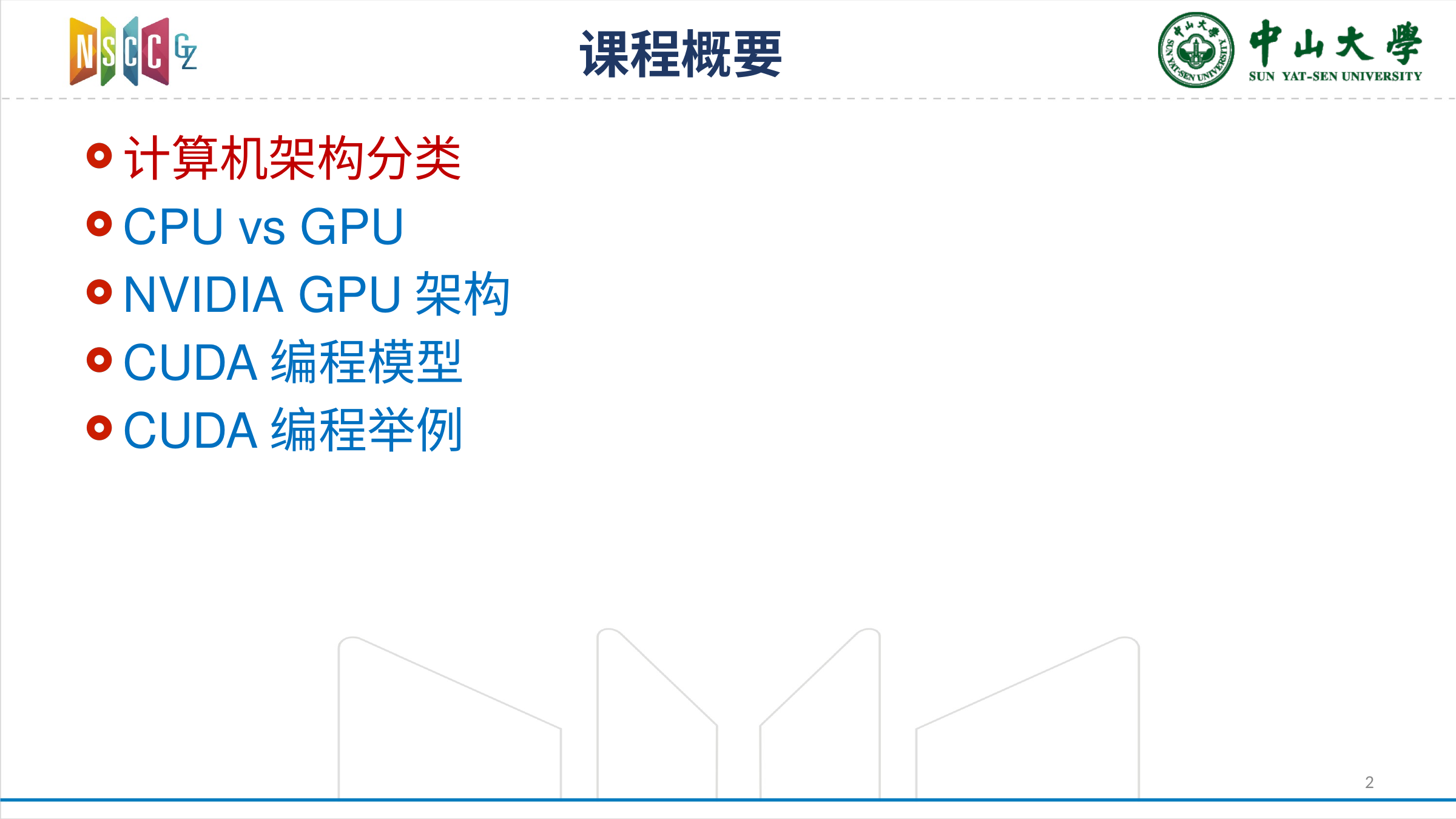

# 课程概要
计算机架构分类
CPU vs GPU
NVIDIA GPU架构
CUDA编程模型
CUDA编程举例

2